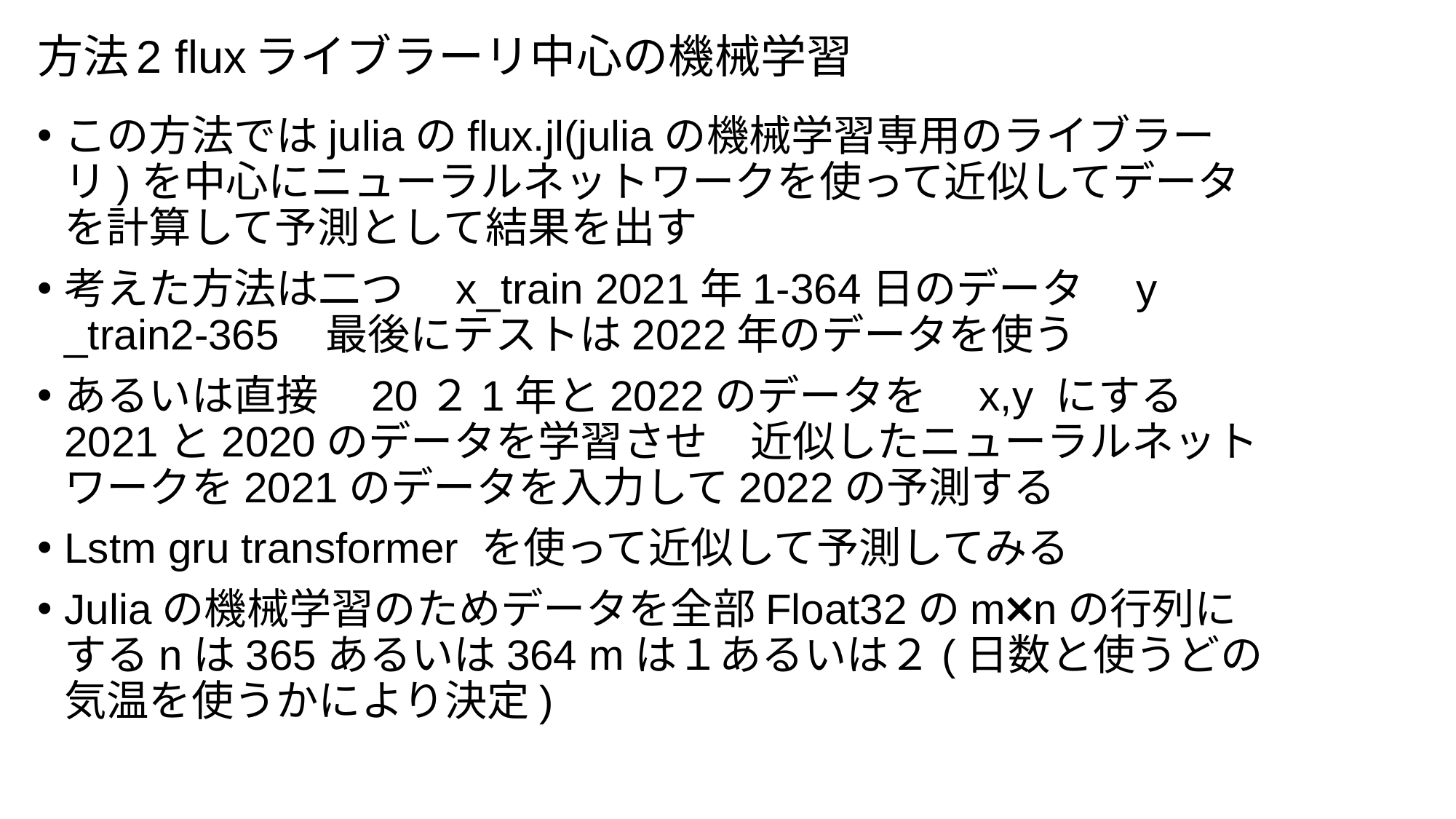

# 方法2 fluxライブラーリ中心の機械学習
この方法ではjuliaのflux.jl(juliaの機械学習専用のライブラーリ)を中心にニューラルネットワークを使って近似してデータを計算して予測として結果を出す
考えた方法は二つ　x_train 2021年1-364日のデータ　y _train2-365   最後にテストは2022年のデータを使う
あるいは直接　20２1年と2022のデータを　x,y にする 2021と2020のデータを学習させ　近似したニューラルネットワークを2021のデータを入力して2022の予測する
Lstm gru transformer を使って近似して予測してみる
Juliaの機械学習のためデータを全部Float32のm❌nの行列にするnは365あるいは364 mは１あるいは２(日数と使うどの気温を使うかにより決定)